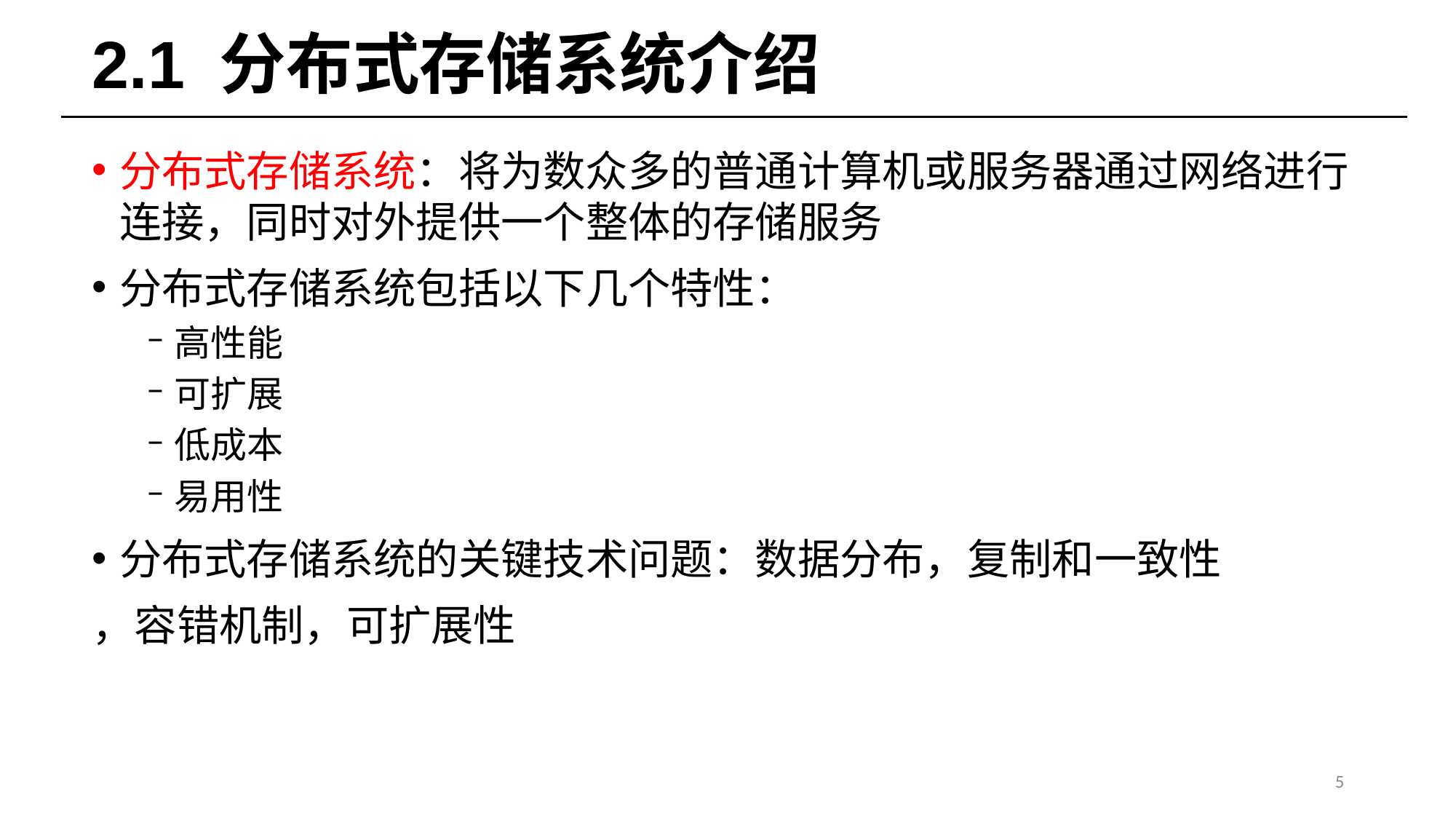

# 2.1 分布式存储系统介绍
分布式存储系统：将为数众多的普通计算机或服务器通过网络进行连接，同时对外提供一个整体的存储服务
分布式存储系统包括以下几个特性：
高性能
可扩展
低成本
易用性
分布式存储系统的关键技术问题：数据分布，复制和一致性
，容错机制，可扩展性
5